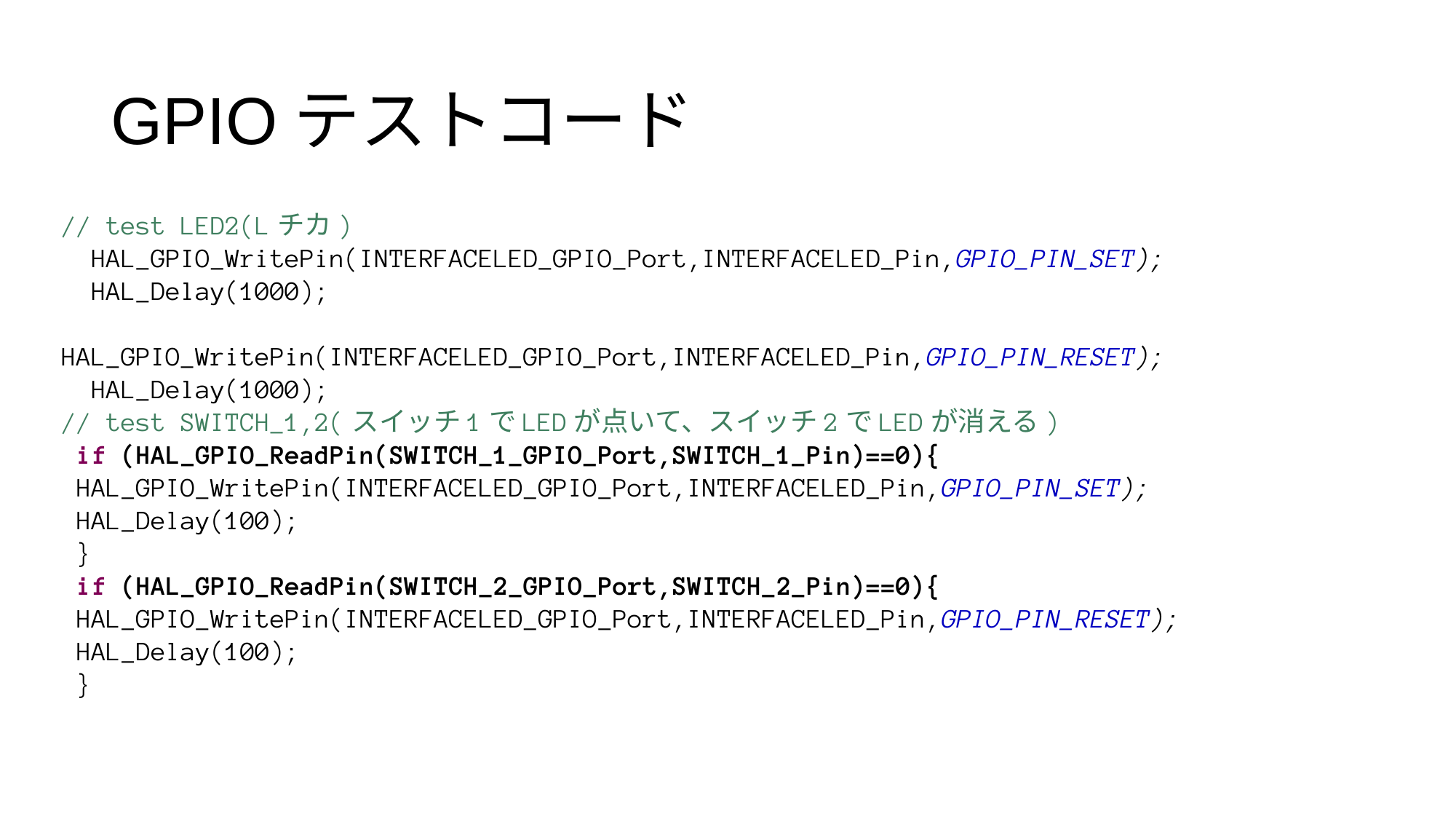

# GPIOテストコード
// test LED2(Lチカ)
  HAL_GPIO_WritePin(INTERFACELED_GPIO_Port,INTERFACELED_Pin,GPIO_PIN_SET);
  HAL_Delay(1000);
  HAL_GPIO_WritePin(INTERFACELED_GPIO_Port,INTERFACELED_Pin,GPIO_PIN_RESET);
  HAL_Delay(1000);
// test SWITCH_1,2(スイッチ1でLEDが点いて、スイッチ2でLEDが消える)
 if (HAL_GPIO_ReadPin(SWITCH_1_GPIO_Port,SWITCH_1_Pin)==0){
 HAL_GPIO_WritePin(INTERFACELED_GPIO_Port,INTERFACELED_Pin,GPIO_PIN_SET);
 HAL_Delay(100);
 }
 if (HAL_GPIO_ReadPin(SWITCH_2_GPIO_Port,SWITCH_2_Pin)==0){
 HAL_GPIO_WritePin(INTERFACELED_GPIO_Port,INTERFACELED_Pin,GPIO_PIN_RESET);
 HAL_Delay(100);
 }